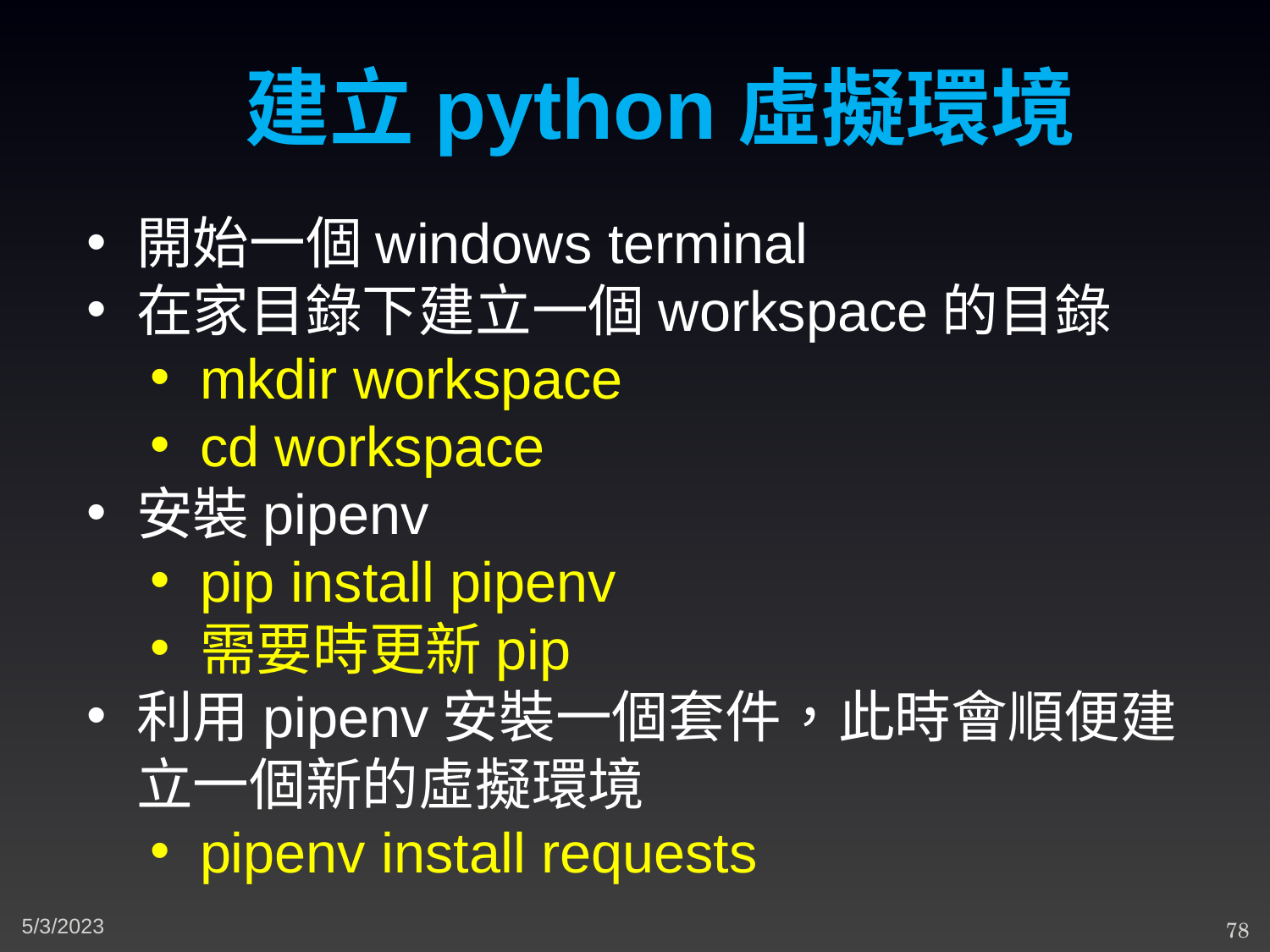

建立python虛擬環境
開始一個windows terminal
在家目錄下建立一個workspace的目錄
mkdir workspace
cd workspace
安裝pipenv
pip install pipenv
需要時更新pip
利用pipenv安裝一個套件，此時會順便建立一個新的虛擬環境
pipenv install requests
5/3/2023
78